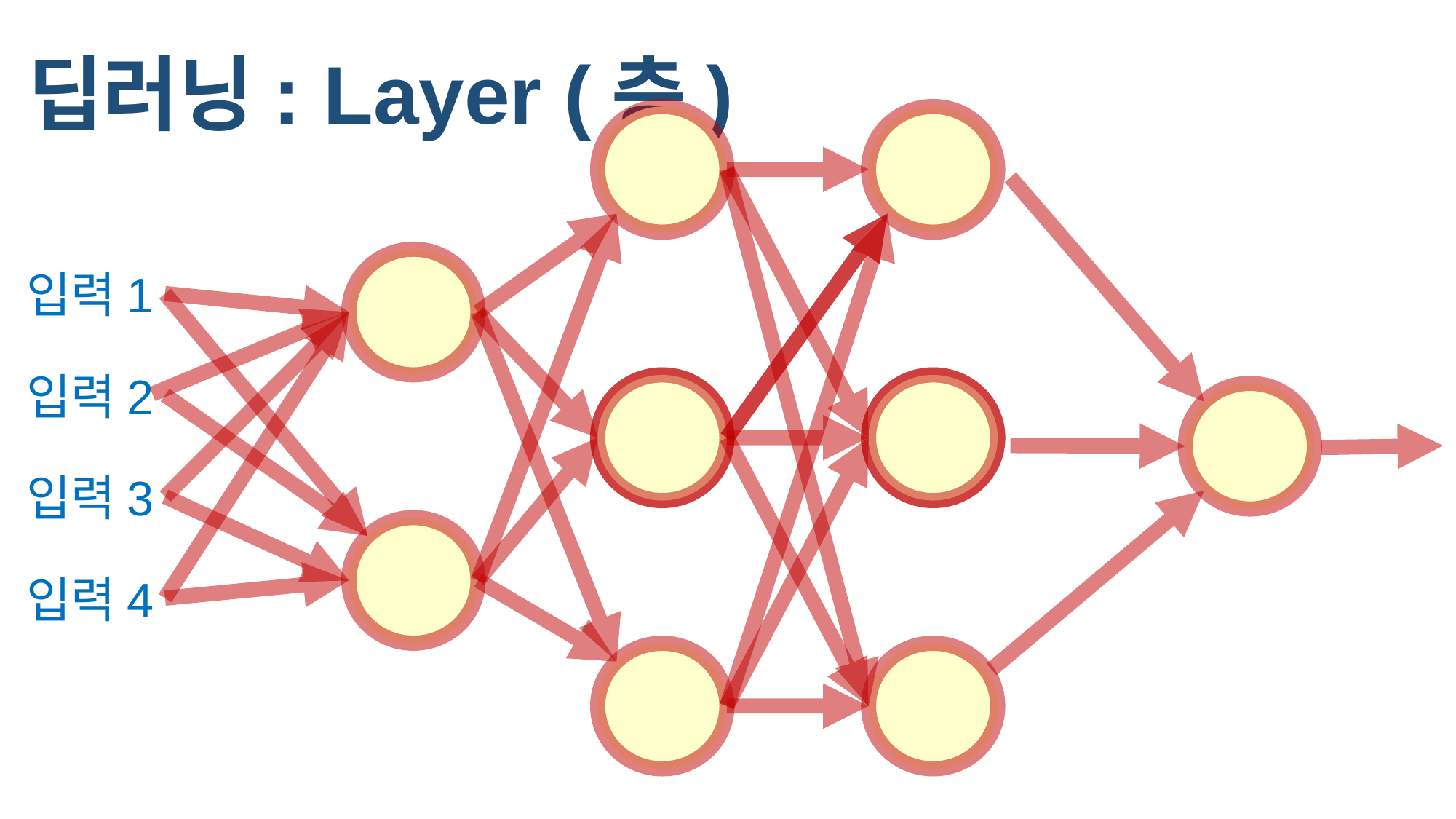

딥러닝: Layer (층)

입력1
입력2

입력3

입력4